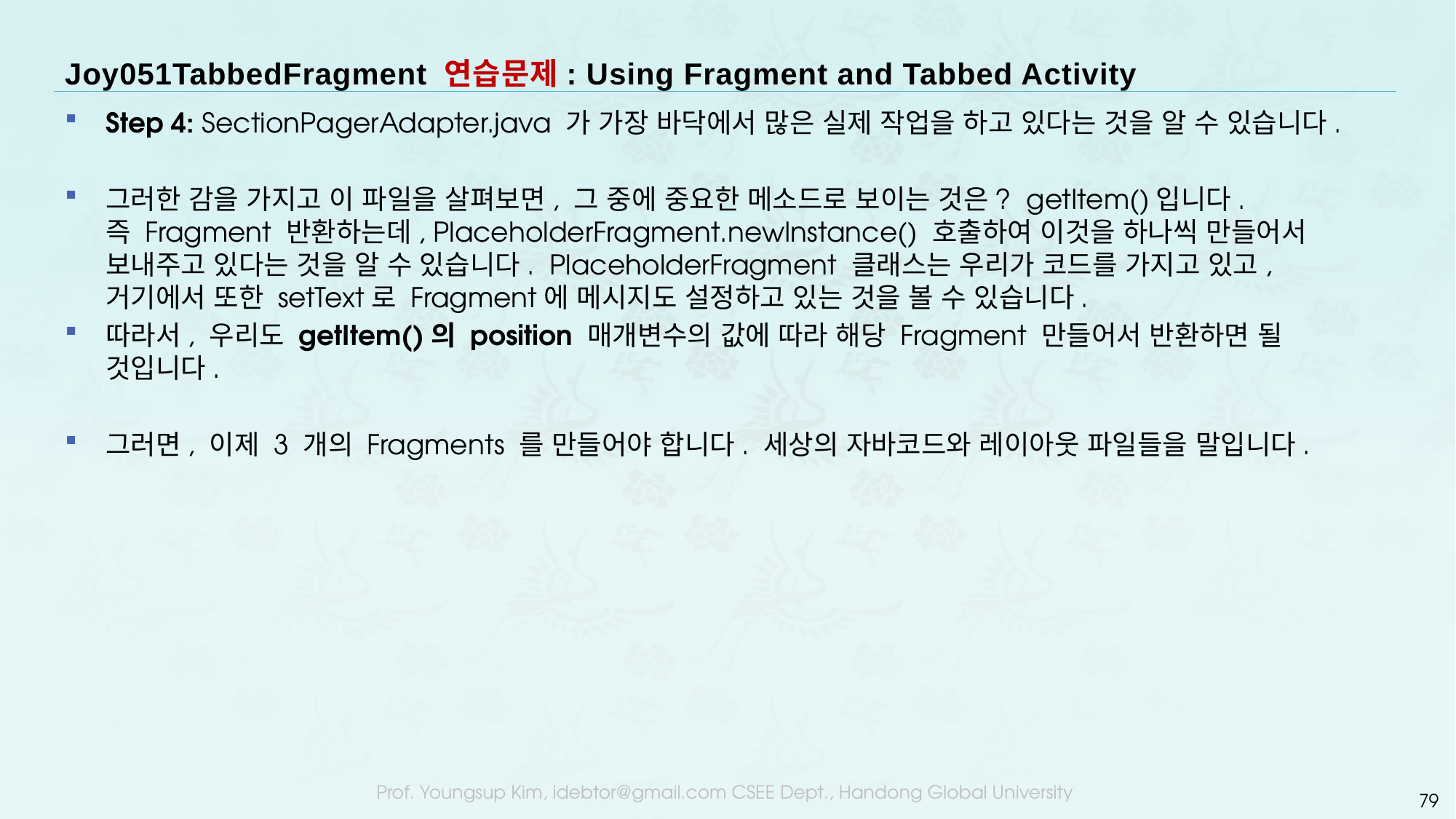

# Joy051TabbedFragment 연습문제: Using Fragment and Tabbed Activity
Step 4: SectionPagerAdapter.java 가 가장 바닥에서 많은 실제 작업을 하고 있다는 것을 알 수 있습니다.

그러한 감을 가지고 이 파일을 살펴보면, 그 중에 중요한 메소드로 보이는 것은?  getItem()입니다.
즉 Fragment 반환하는데, PlaceholderFragment.newInstance() 호출하여 이것을 하나씩 만들어서 보내주고 있다는 것을 알 수 있습니다.  PlaceholderFragment 클래스는 우리가 코드를 가지고 있고, 거기에서 또한 setText로 Fragment에 메시지도 설정하고 있는 것을 볼 수 있습니다.
따라서, 우리도 getItem()의 position 매개변수의 값에 따라 해당 Fragment 만들어서 반환하면 될 것입니다.

그러면, 이제 3 개의 Fragments 를 만들어야 합니다. 세상의 자바코드와 레이아웃 파일들을 말입니다.
79